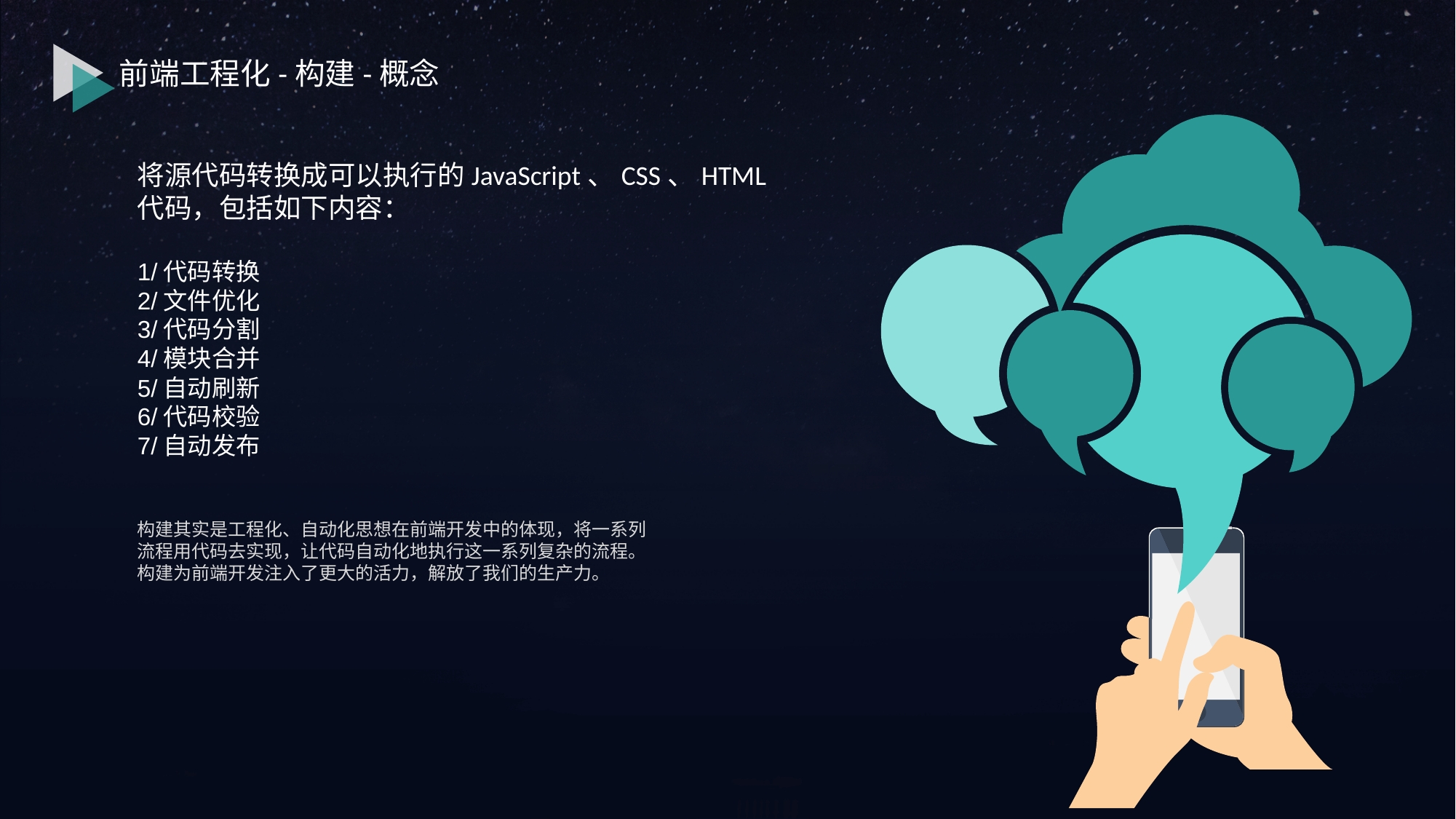

前端工程化-构建-概念

将源代码转换成可以执行的JavaScript、CSS、HTML 代码，包括如下内容：

1/代码转换
2/文件优化
3/代码分割
4/模块合并
5/自动刷新
6/代码校验
7/自动发布

构建其实是工程化、自动化思想在前端开发中的体现，将一系列
流程用代码去实现，让代码自动化地执行这一系列复杂的流程。
构建为前端开发注入了更大的活力，解放了我们的生产力。